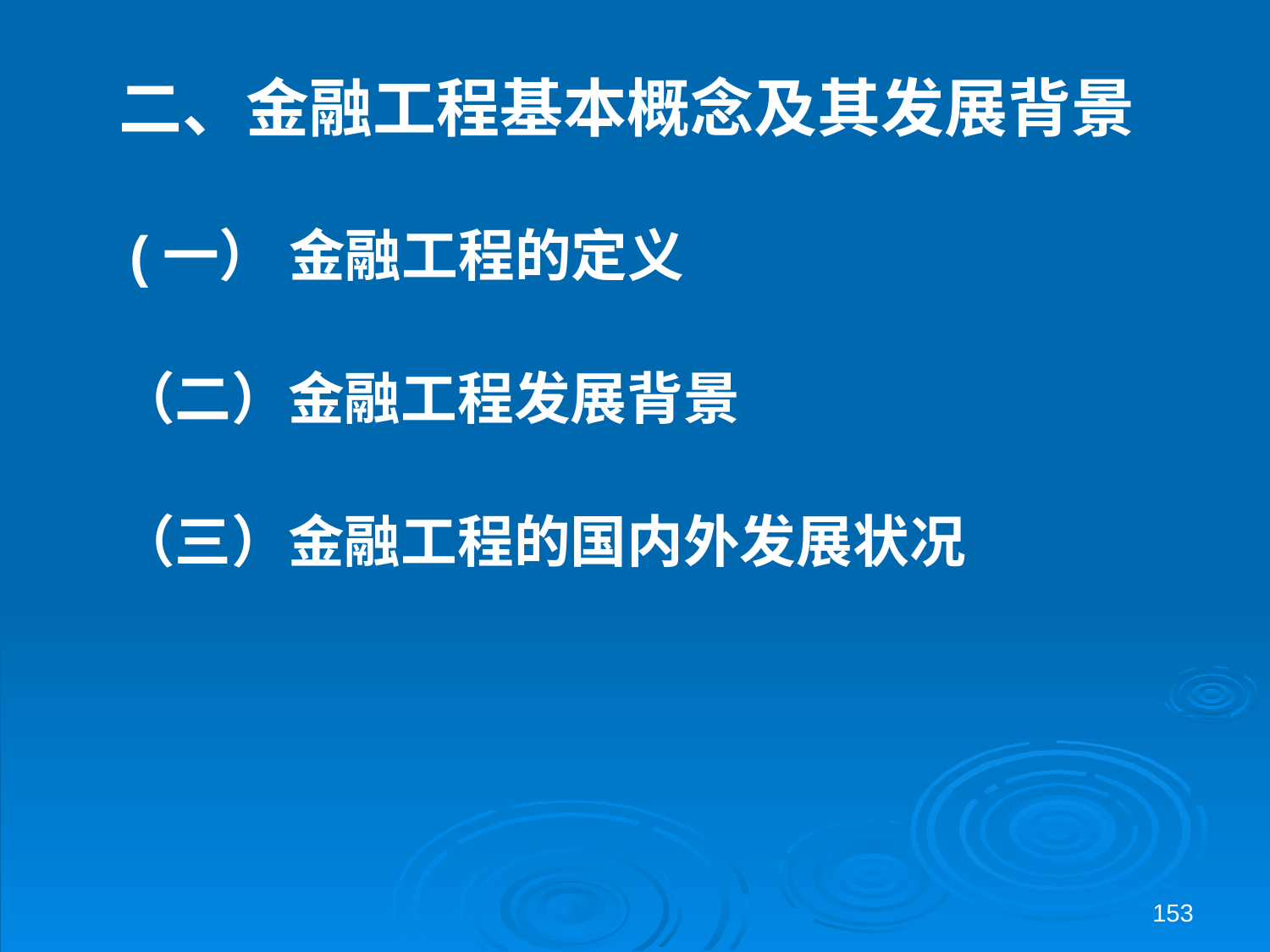

二、金融工程基本概念及其发展背景
 (一） 金融工程的定义
（二）金融工程发展背景
（三）金融工程的国内外发展状况
153